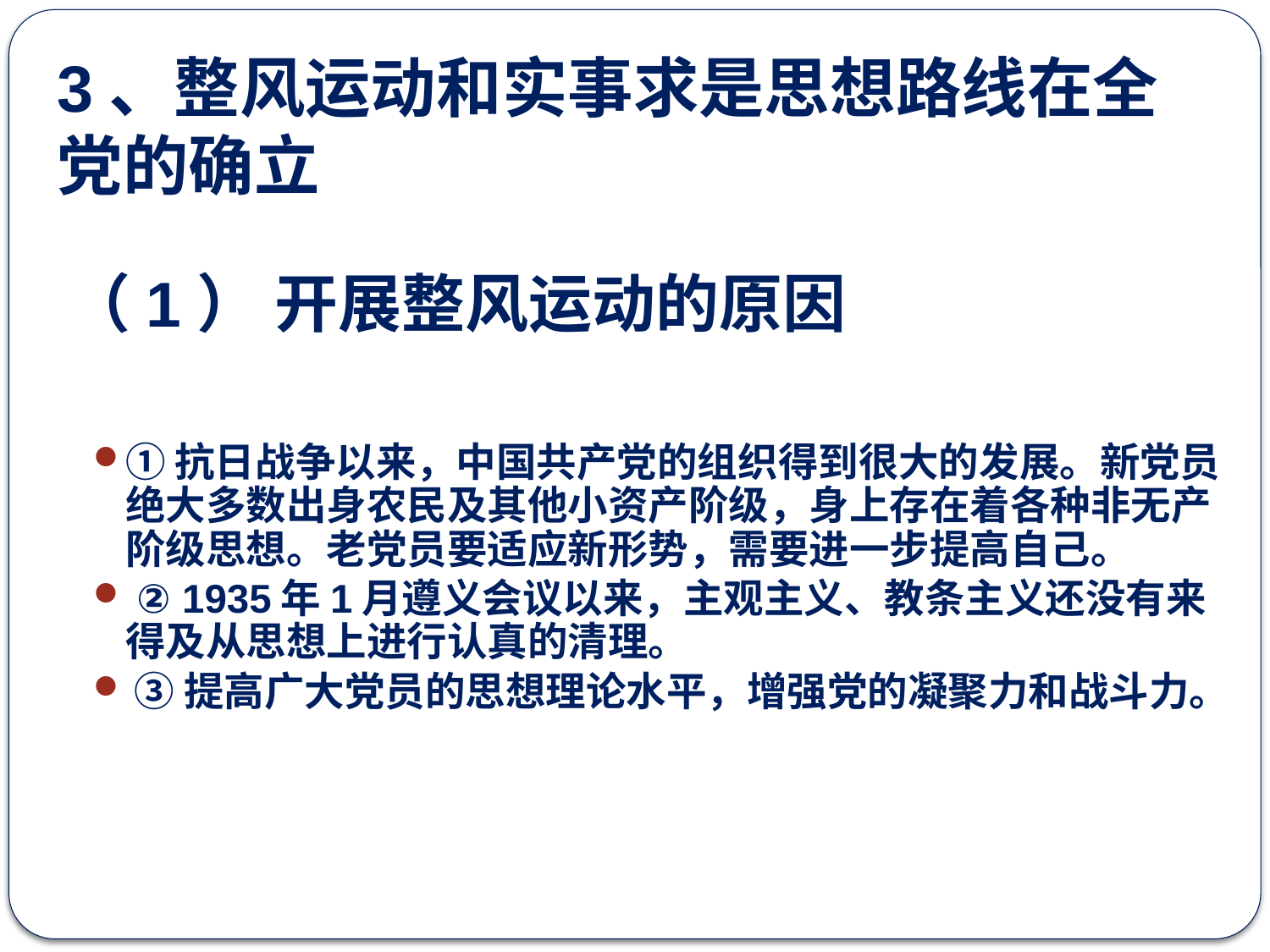

# 3、整风运动和实事求是思想路线在全党的确立
（1） 开展整风运动的原因
①抗日战争以来，中国共产党的组织得到很大的发展。新党员绝大多数出身农民及其他小资产阶级，身上存在着各种非无产阶级思想。老党员要适应新形势，需要进一步提高自己。
 ② 1935年1月遵义会议以来，主观主义、教条主义还没有来得及从思想上进行认真的清理。
 ③提高广大党员的思想理论水平，增强党的凝聚力和战斗力。